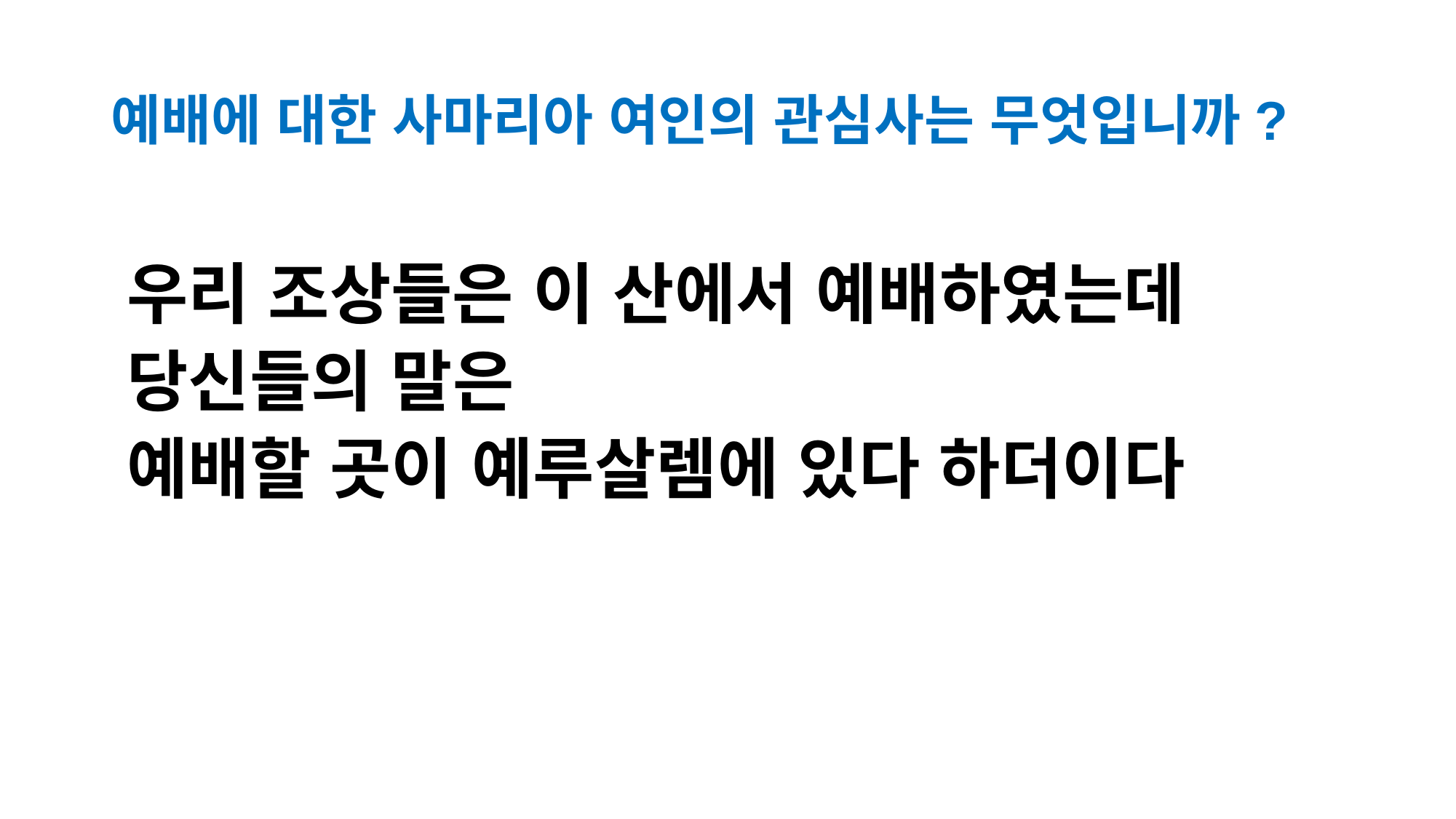

# 예배에 대한 사마리아 여인의 관심사는 무엇입니까?
우리 조상들은 이 산에서 예배하였는데
당신들의 말은
예배할 곳이 예루살렘에 있다 하더이다